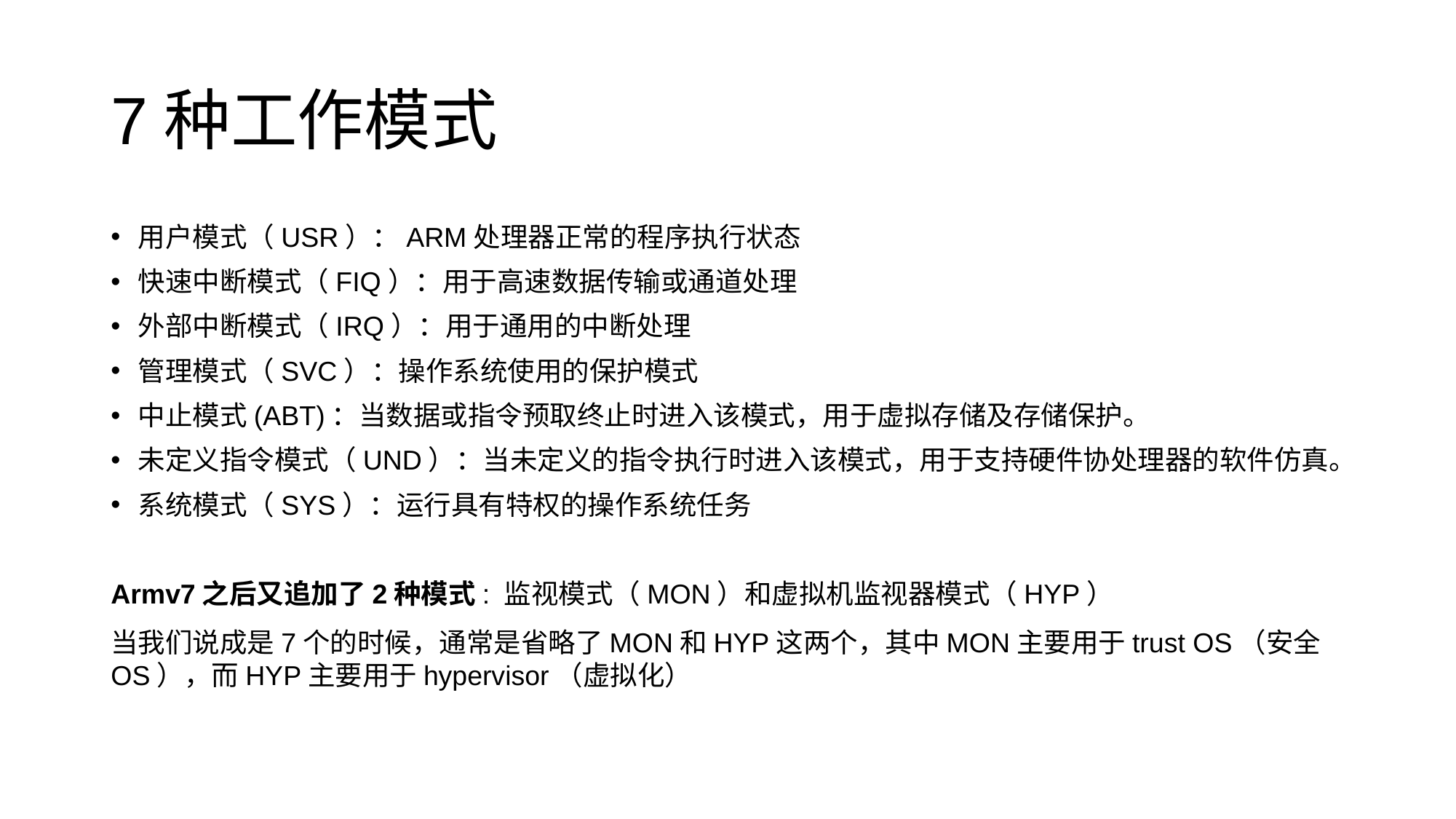

# 7种工作模式
用户模式（USR）：ARM处理器正常的程序执行状态
快速中断模式（FIQ）：用于高速数据传输或通道处理
外部中断模式（IRQ）：用于通用的中断处理
管理模式（SVC）：操作系统使用的保护模式
中止模式(ABT)：当数据或指令预取终止时进入该模式，用于虚拟存储及存储保护。
未定义指令模式（UND）：当未定义的指令执行时进入该模式，用于支持硬件协处理器的软件仿真。
系统模式（SYS）：运行具有特权的操作系统任务

Armv7之后又追加了2种模式: 监视模式（MON）和虚拟机监视器模式（HYP）
当我们说成是7个的时候，通常是省略了MON和HYP这两个，其中MON主要用于trust OS（安全OS），而HYP主要用于hypervisor（虚拟化）